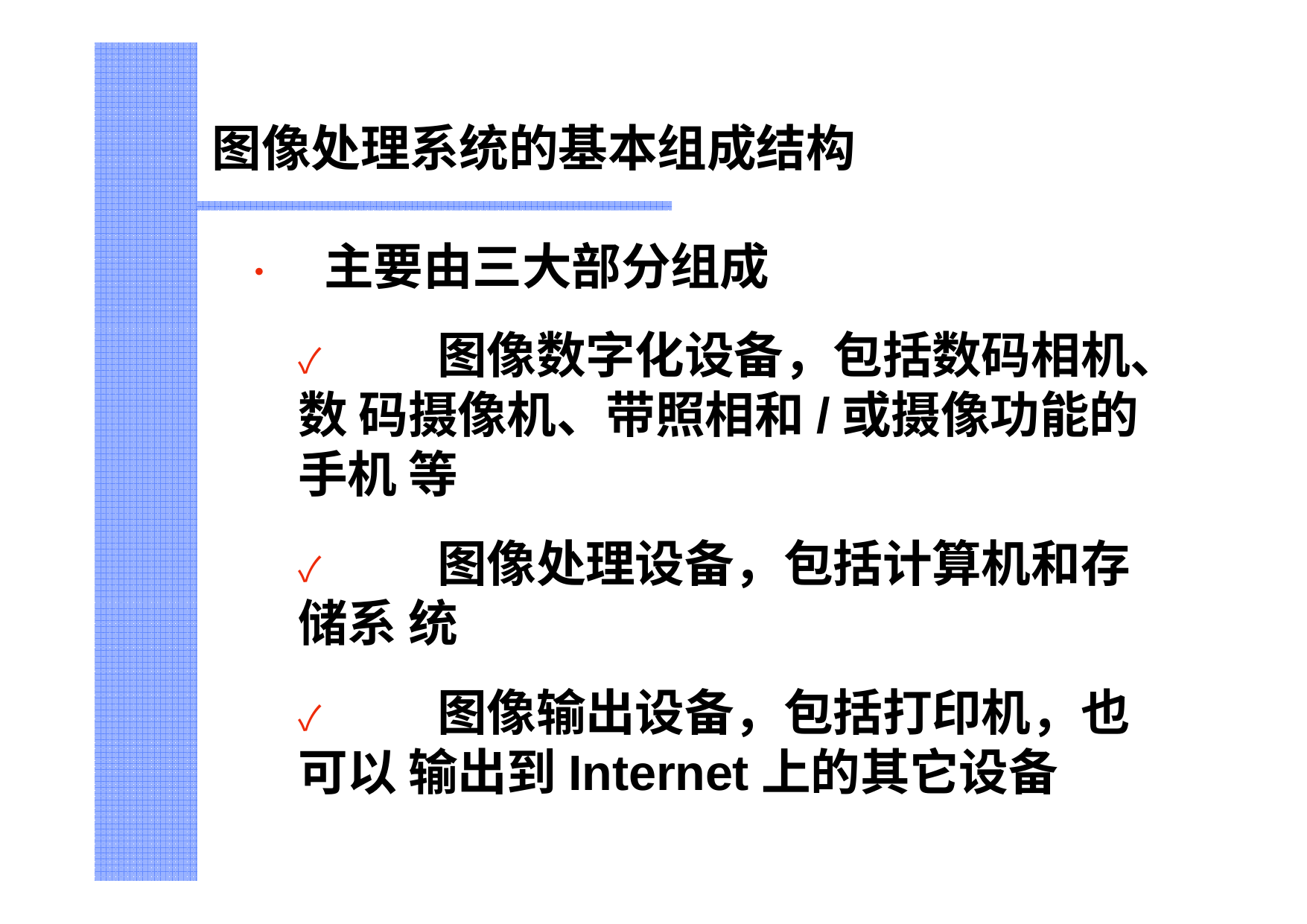

图像处理系统的基本组成结构

•	主要由三大部分组成
✓	图像数字化设备，包括数码相机、数 码摄像机、带照相和/或摄像功能的手机 等
✓	图像处理设备，包括计算机和存储系 统
✓	图像输出设备，包括打印机，也可以 输出到Internet上的其它设备